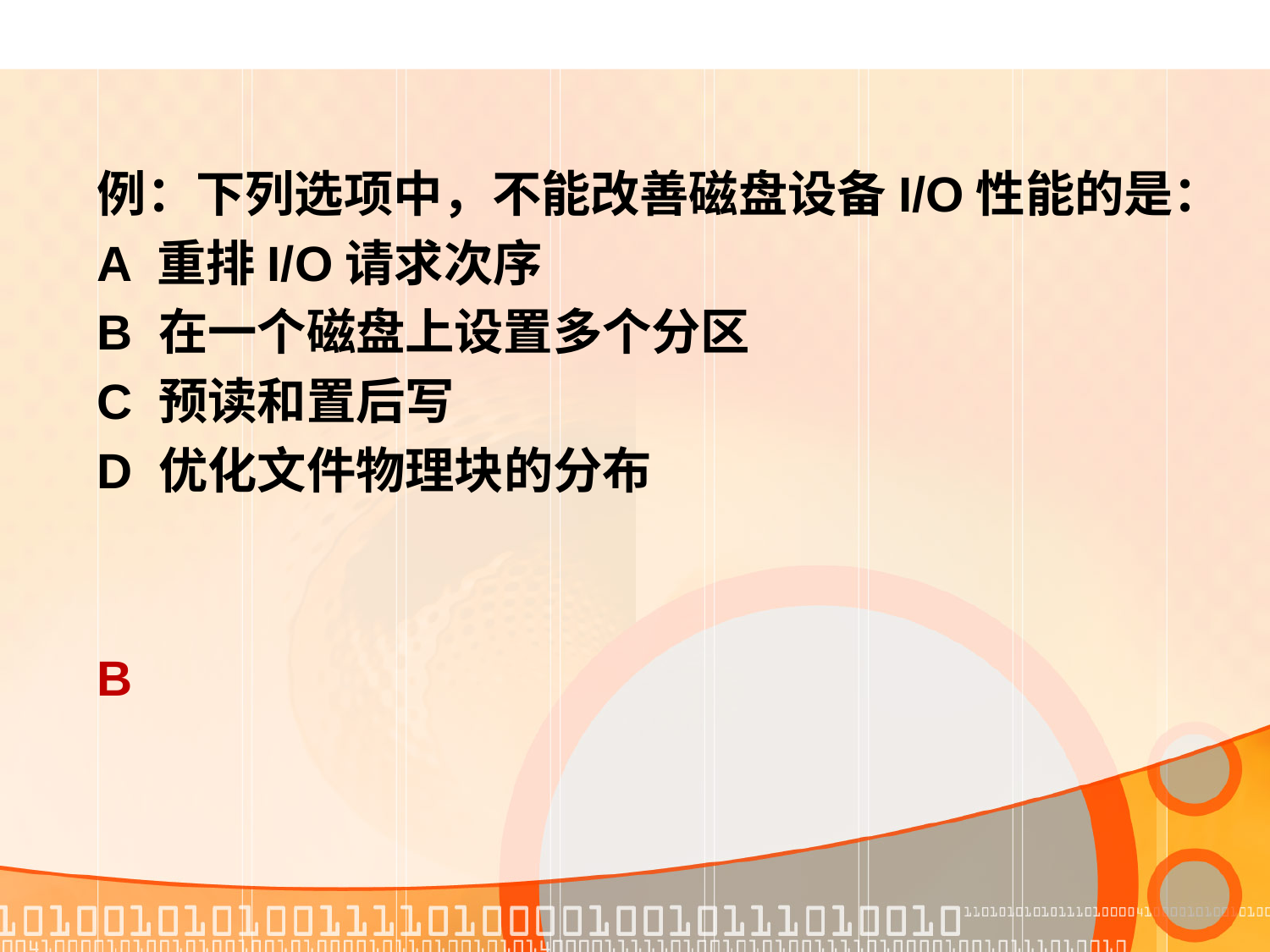

例：下列选项中，不能改善磁盘设备I/O性能的是：
A 重排I/O请求次序
B 在一个磁盘上设置多个分区
C 预读和置后写
D 优化文件物理块的分布

B